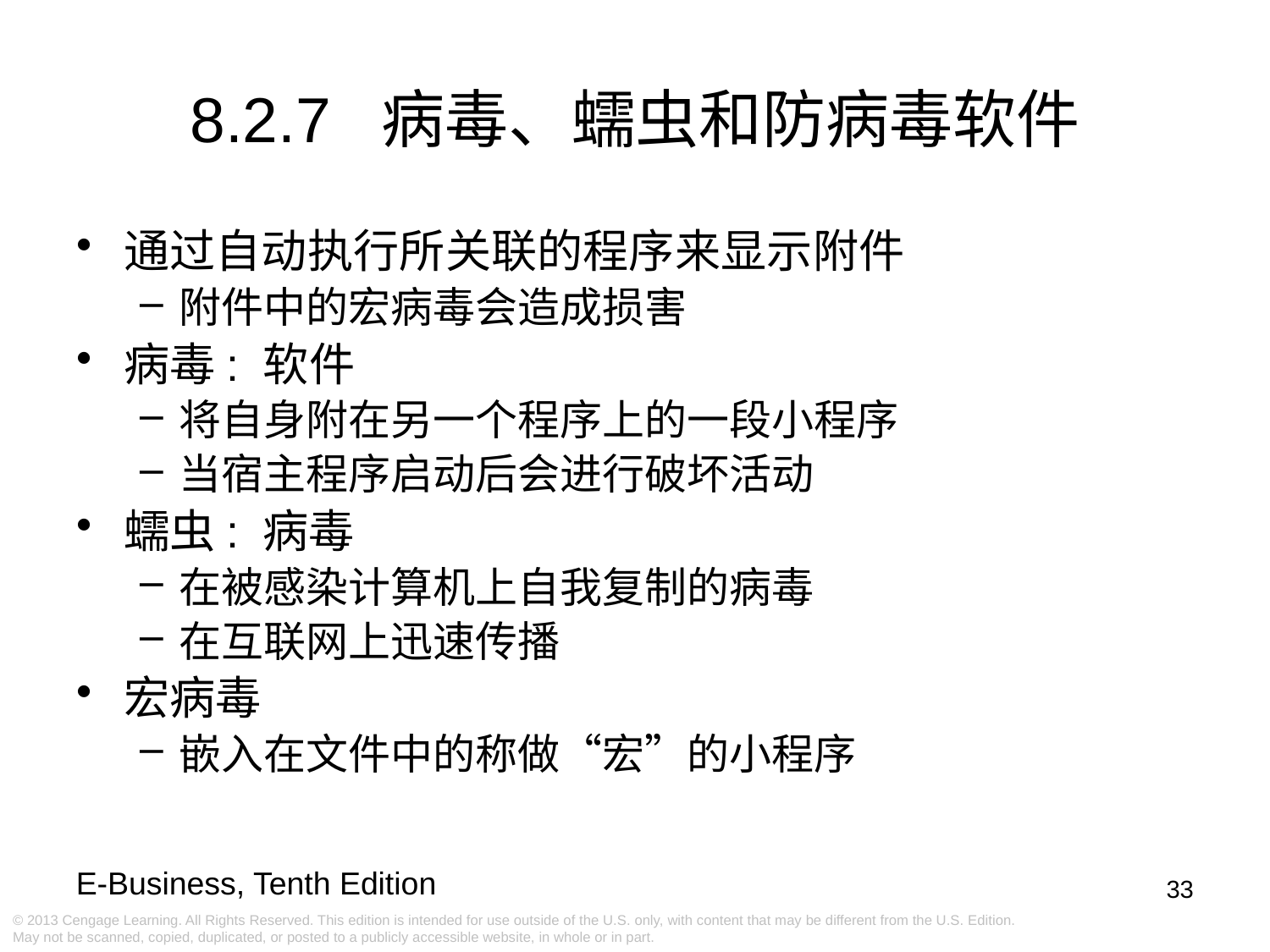

8.2.7  病毒、蠕虫和防病毒软件
通过自动执行所关联的程序来显示附件
附件中的宏病毒会造成损害
病毒: 软件
将自身附在另一个程序上的一段小程序
当宿主程序启动后会进行破坏活动
蠕虫: 病毒
在被感染计算机上自我复制的病毒
在互联网上迅速传播
宏病毒
嵌入在文件中的称做“宏”的小程序
33